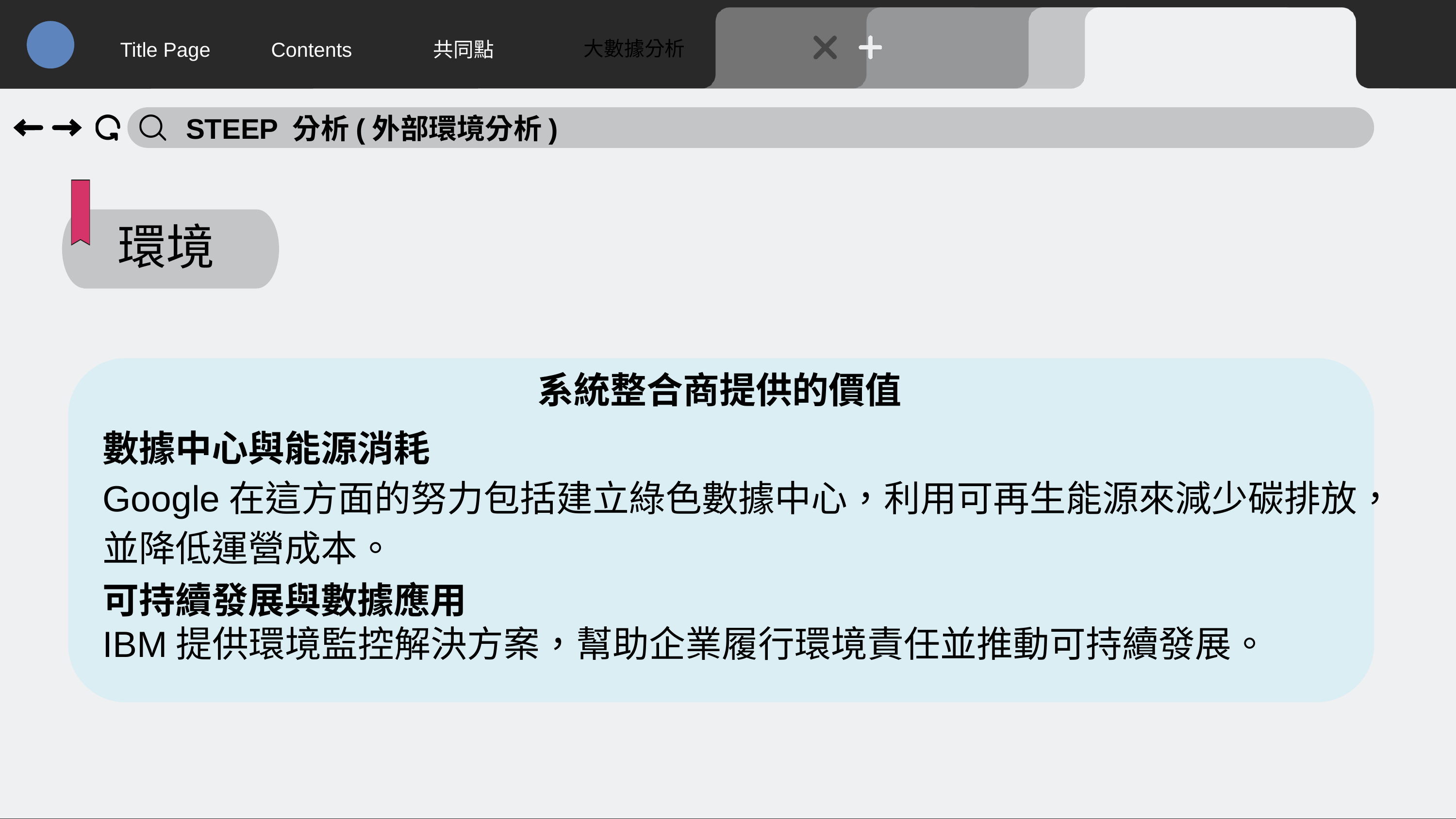

大數據分析
Title Page
Contents
共同點

STEEP 分析(外部環境分析)

環境

系統整合商提供的價值
數據中心與能源消耗
Google在這方面的努力包括建立綠色數據中心，利用可再生能源來減少碳排放，並降低運營成本。
可持續發展與數據應用
IBM提供環境監控解決方案，幫助企業履行環境責任並推動可持續發展。
22